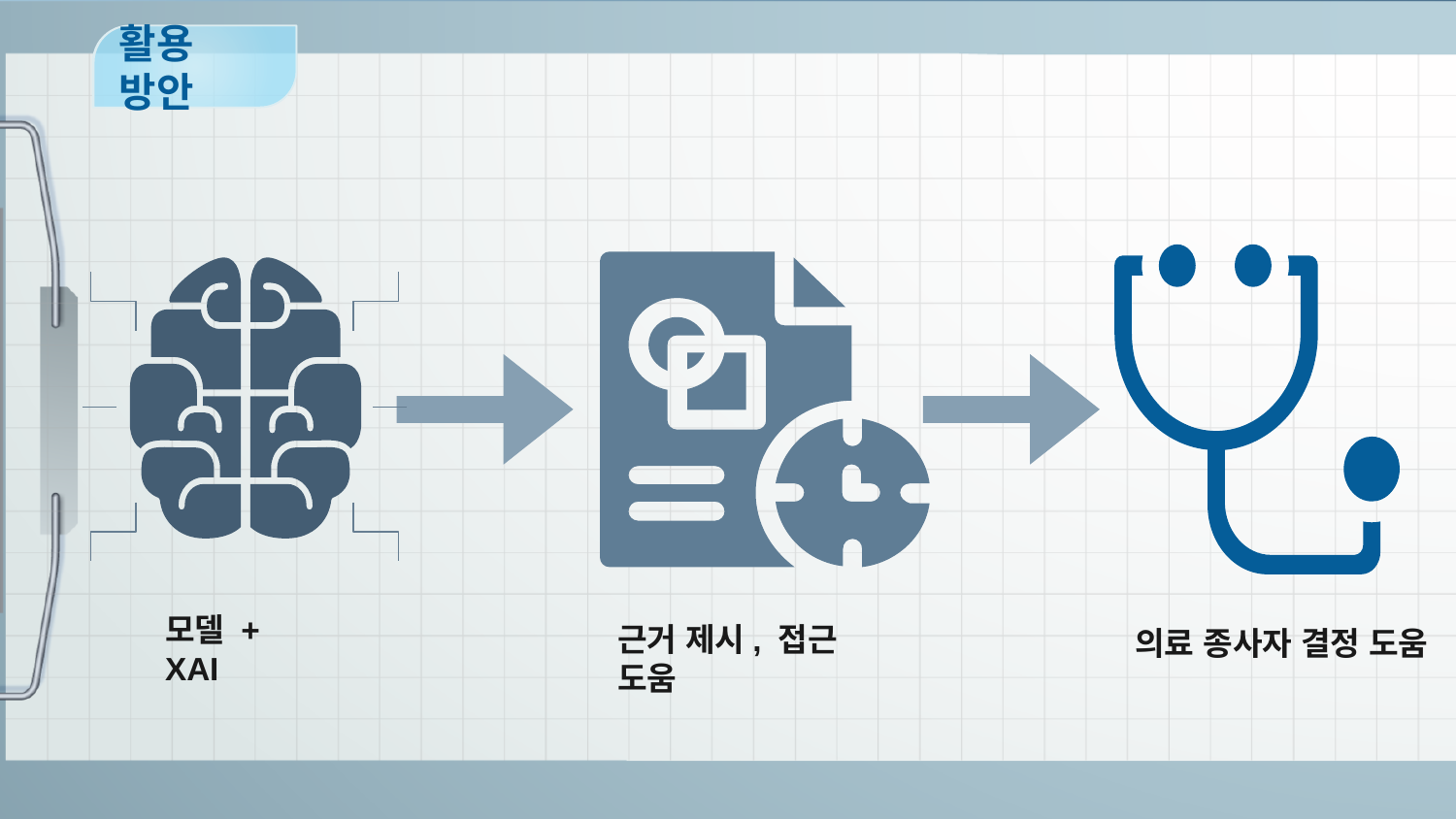

활용 방안

모델 + XAI
근거 제시, 접근 도움
의료 종사자 결정 도움